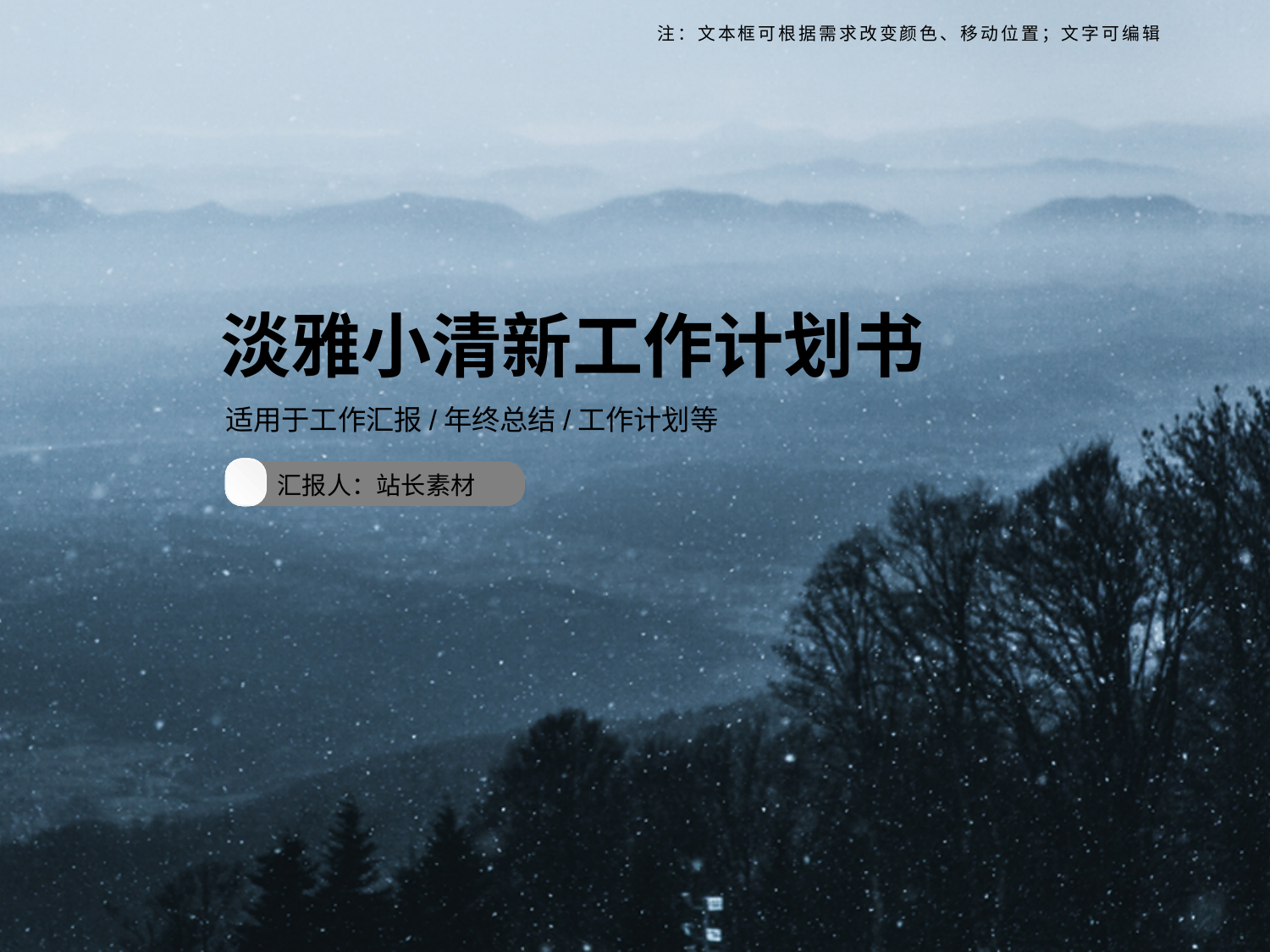

注：文本框可根据需求改变颜色、移动位置；文字可编辑

淡雅小清新工作计划书
适用于工作汇报/年终总结/工作计划等

汇报人：站长素材